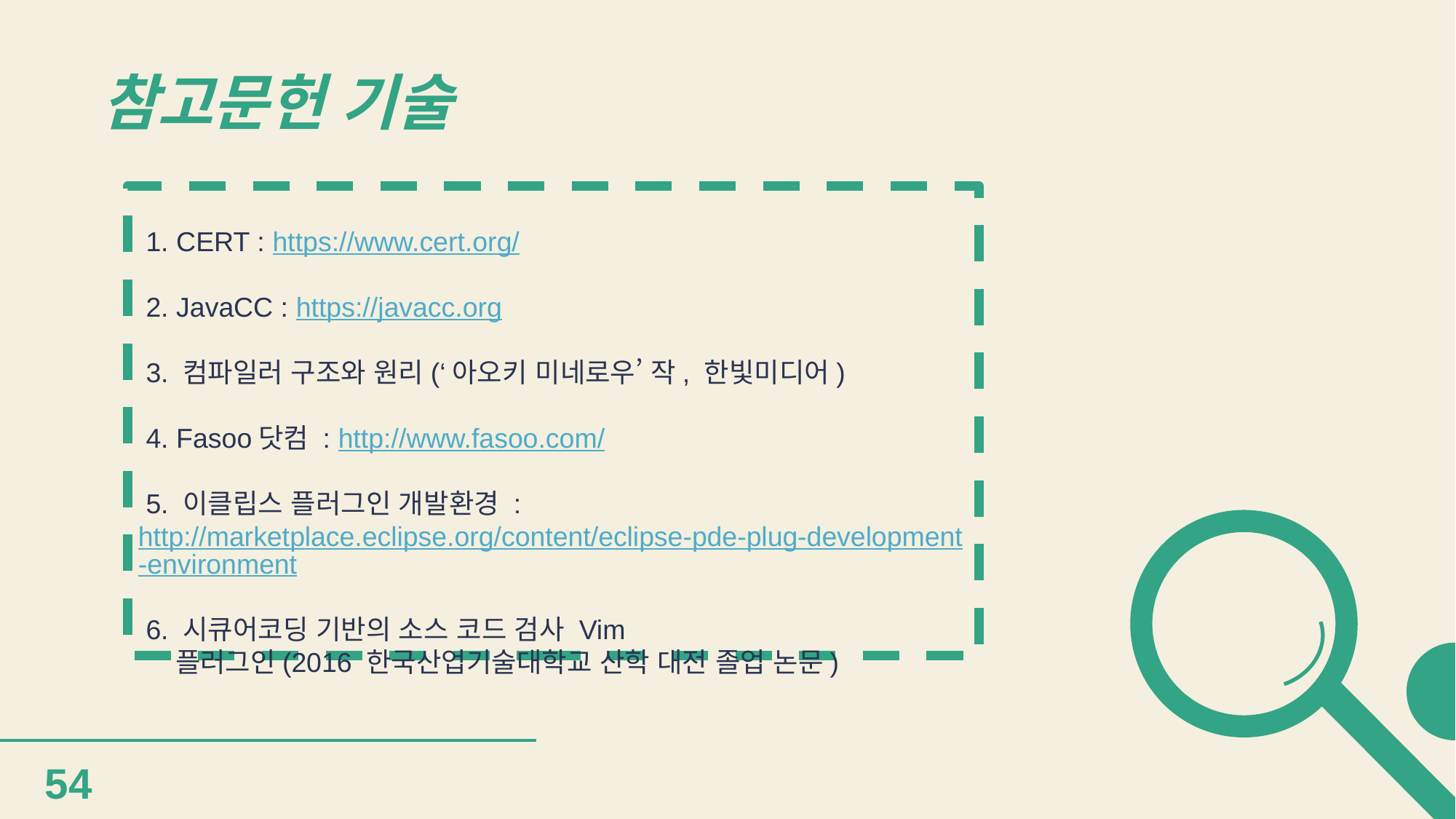

# 참고문헌 기술

 1. CERT : https://www.cert.org/

 2. JavaCC : https://javacc.org

 3. 컴파일러 구조와 원리(‘아오키 미네로우’ 작, 한빛미디어)

 4. Fasoo닷컴 : http://www.fasoo.com/

 5. 이클립스 플러그인 개발환경 :
http://marketplace.eclipse.org/content/eclipse-pde-plug-development-environment

 6. 시큐어코딩 기반의 소스 코드 검사 Vim
    플러그인(2016 한국산업기술대학교 산학 대전 졸업 논문)

54